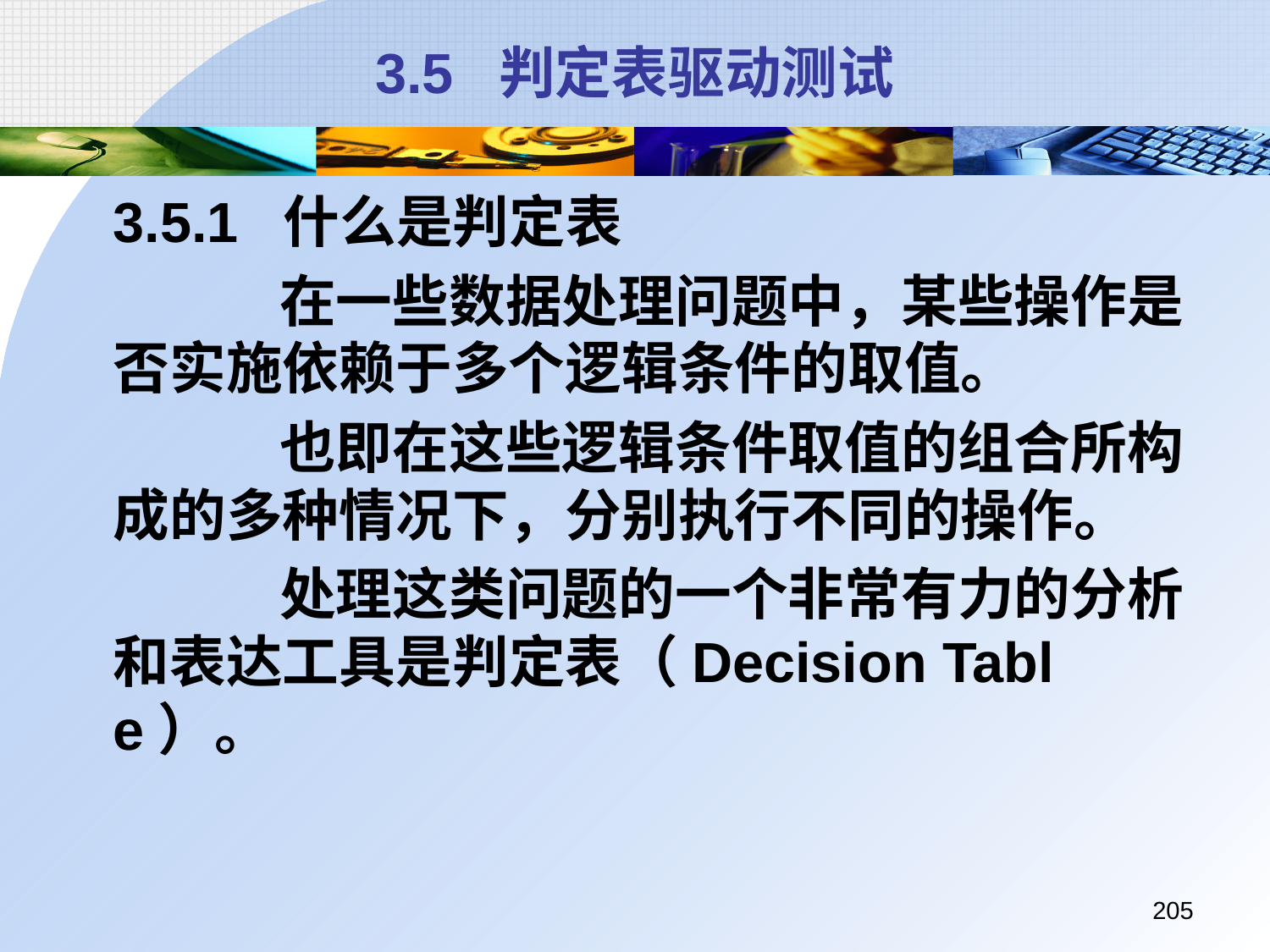

# 3.5  判定表驱动测试
	3.5.1  什么是判定表
		  在一些数据处理问题中，某些操作是否实施依赖于多个逻辑条件的取值。
		  也即在这些逻辑条件取值的组合所构成的多种情况下，分别执行不同的操作。
		  处理这类问题的一个非常有力的分析和表达工具是判定表（Decision Table）。

205